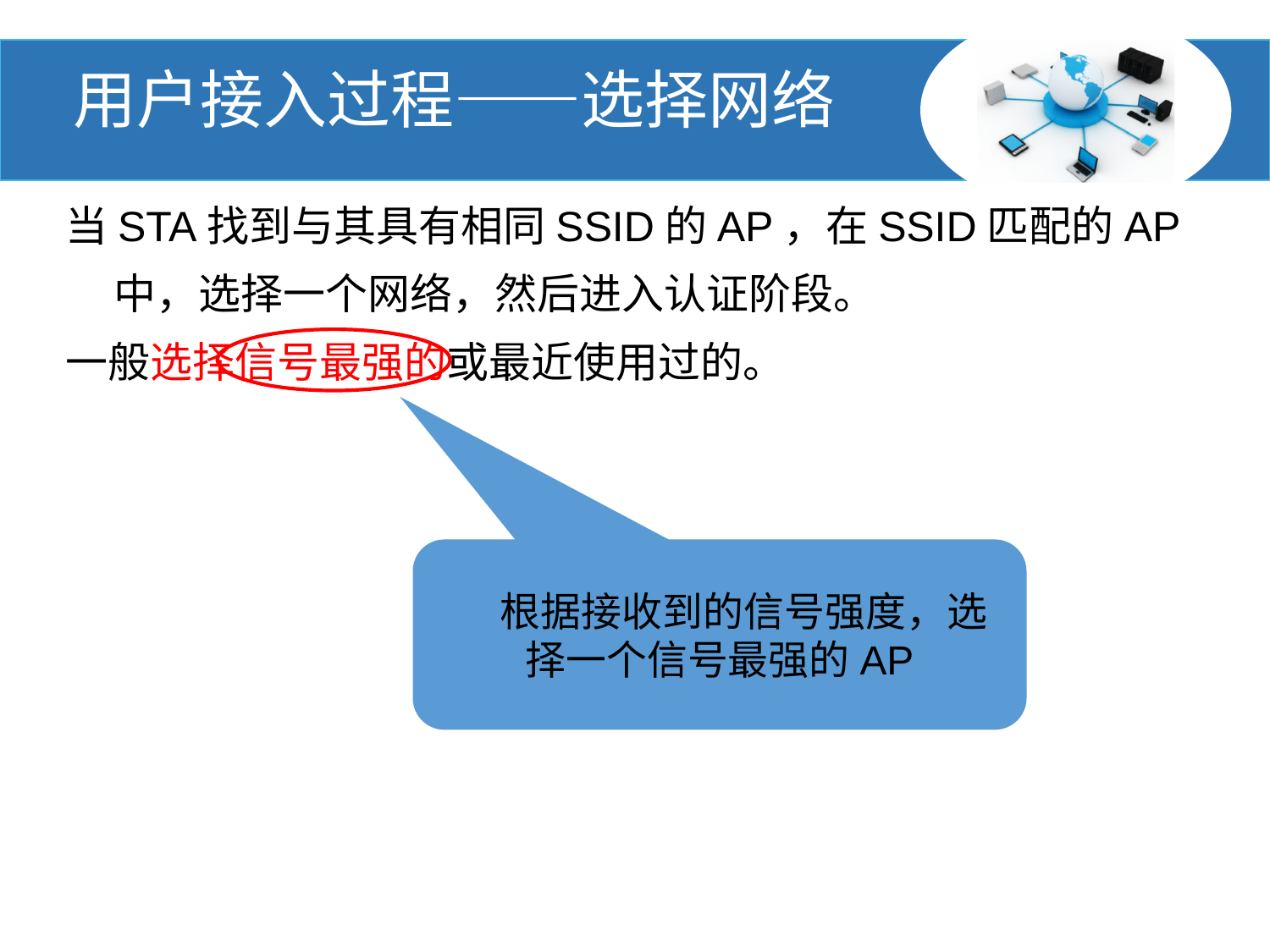

#

  用户接入过程——选择网络
当STA找到与其具有相同SSID的AP，在SSID匹配的AP
    中，选择一个网络，然后进入认证阶段。
一般选择信号最强的或最近使用过的。

根据接收到的信号强度，选择一个信号最强的AP